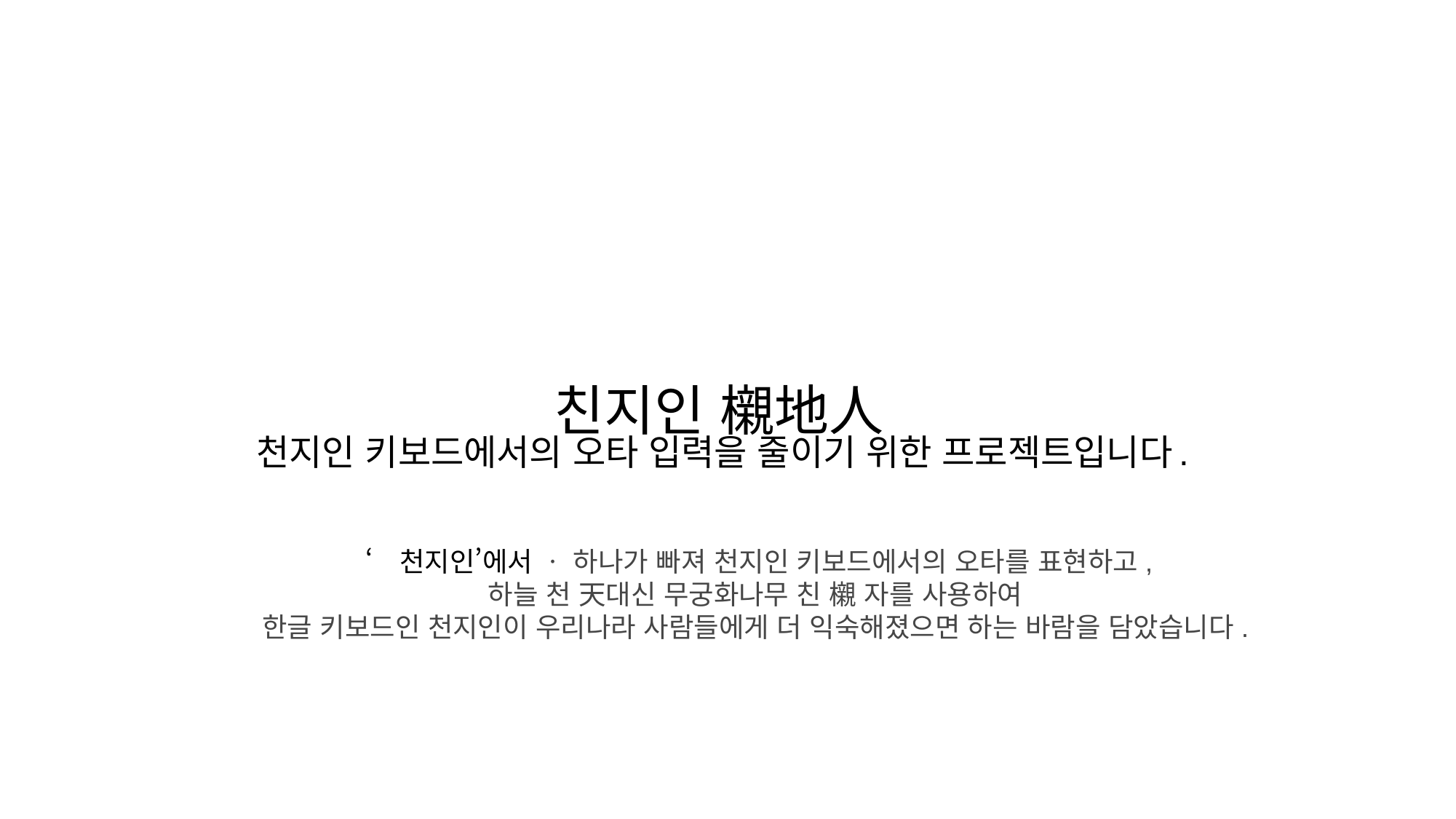

천지인 키보드에서의 오타 입력을 줄이기 위한 프로젝트입니다.
친지인 櫬地人
‘천지인’에서 ㆍ 하나가 빠져 천지인 키보드에서의 오타를 표현하고,
하늘 천 天대신 무궁화나무 친 櫬 자를 사용하여
한글 키보드인 천지인이 우리나라 사람들에게 더 익숙해졌으면 하는 바람을 담았습니다.